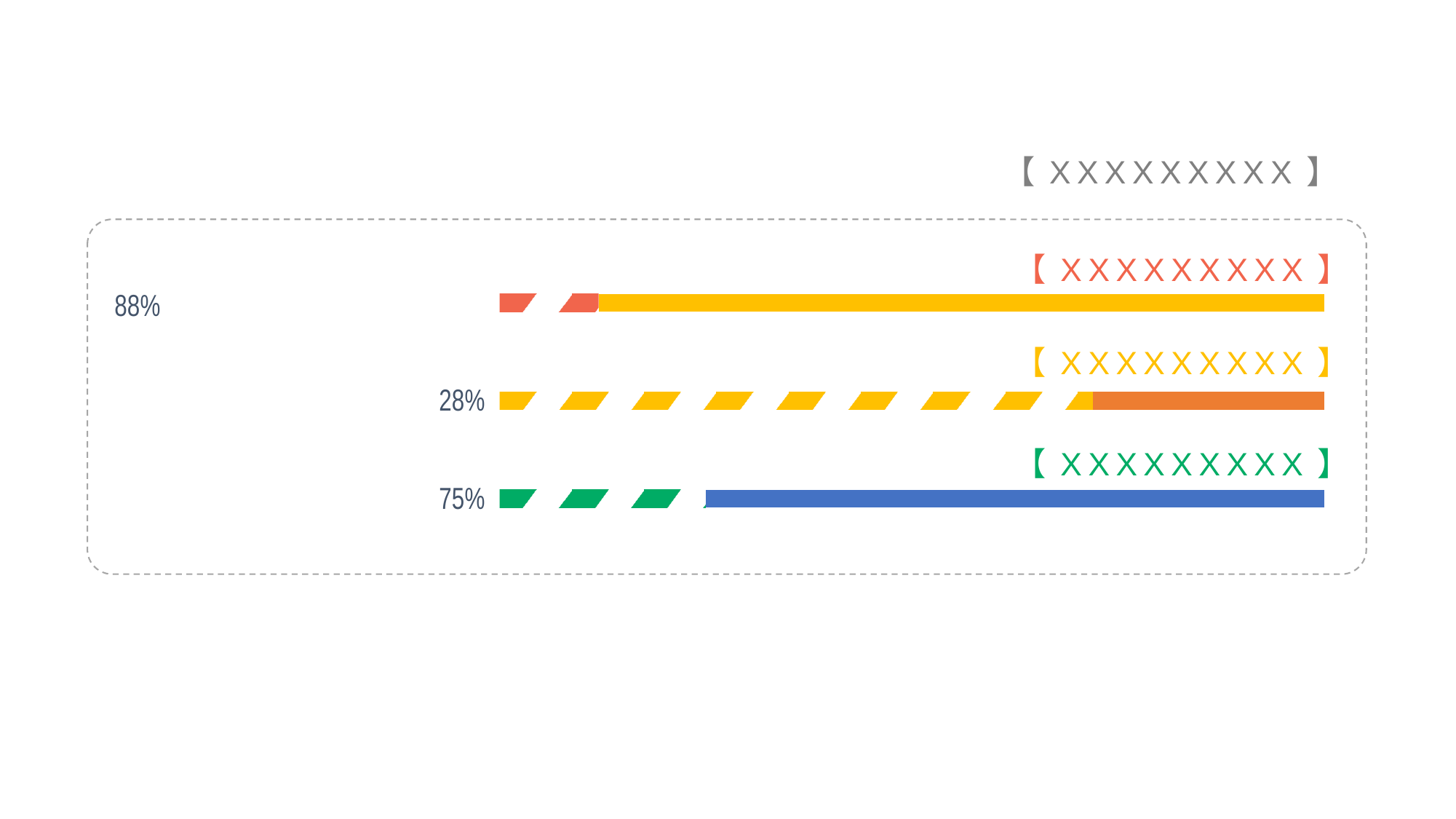

【XXXXXXXXX】

### Chart

| Category | 系列 1 | 系列 2 |
|---|---|---|
| 类别 1 | 0.12 | 0.88 |
| 类别 2 | 0.72 | 0.28 |
| 类别 3 | 0.25 | 0.75 |
【XXXXXXXXX】
【XXXXXXXXX】
【XXXXXXXXX】
102